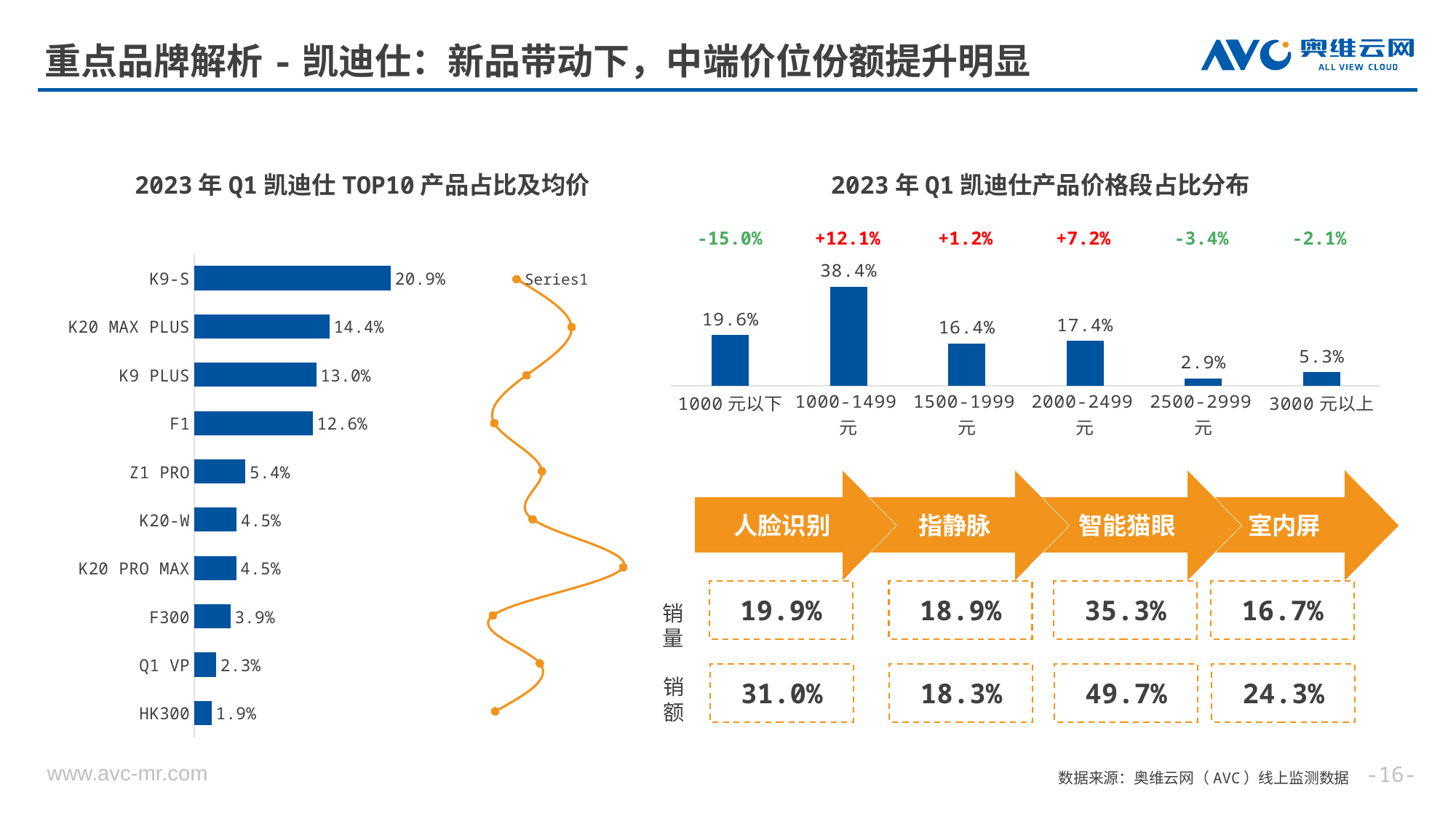

# 重点品牌解析-凯迪仕：新品带动下，中端价位份额提升明显
2023年Q1凯迪仕TOP10产品占比及均价
2023年Q1凯迪仕产品价格段占比分布
| -15.0% | +12.1% | +1.2% | +7.2% | -3.4% | -2.1% |
| --- | --- | --- | --- | --- | --- |

### Chart

| Category | 系列 1 |
|---|---|
| K9-S | 0.209410995519489 |
| K20 MAX PLUS | 0.143857085168163 |
| K9 PLUS | 0.129954041113013 |
| F1 | 0.126204257446686 |
| Z1 PRO | 0.054419937311309 |
| K20-W | 0.0449974039959233 |
| K20 PRO MAX | 0.0446320404592043 |
| F300 | 0.0385554679537719 |
| Q1 VP | 0.0232294290713997 |
| HK300 | 0.0185181624137069 |

### Chart

| Category | 系列 1 |
|---|---|
| 1000元以下 | 0.196373286156568 |
| 1000-1499元 | 0.384323981308771 |
| 1500-1999元 | 0.164125146626156 |
| 2000-2499元 | 0.173836124838952 |
| 2500-2999元 | 0.0287291117820126 |
| 3000元以上 | 0.0526123492875411 |

### Chart

| Category | Y 值 |
|---|---|
人脸识别
指静脉
智能猫眼
室内屏
19.9%
18.9%
35.3%
16.7%
销量
31.0%
18.3%
49.7%
24.3%
销额
-16-
数据来源：奥维云网（AVC）线上监测数据